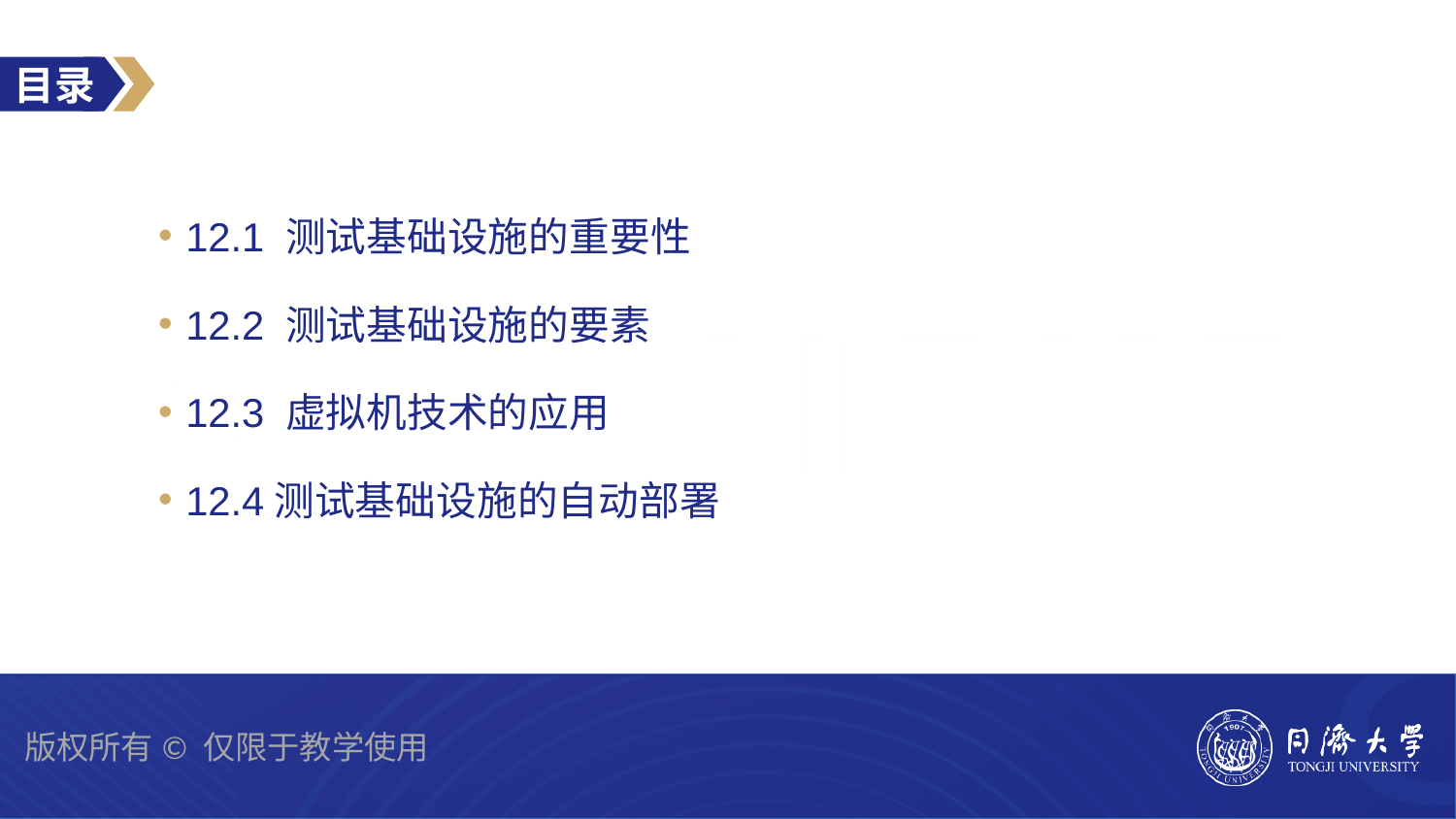

12.1 测试基础设施的重要性
12.2 测试基础设施的要素
12.3 虚拟机技术的应用
12.4测试基础设施的自动部署

版权所有©️ 仅限于教学使用